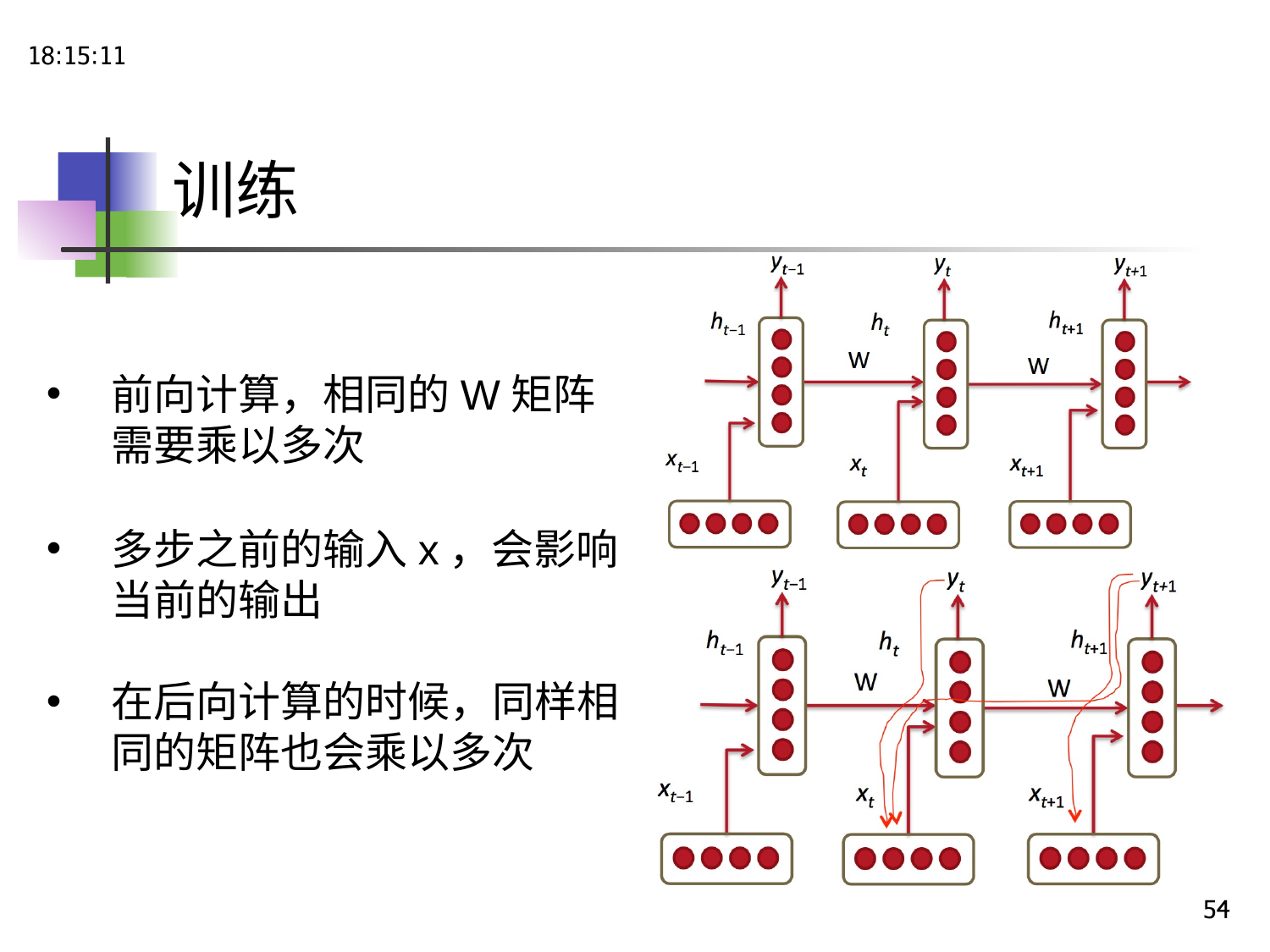

18:15:11
# 训练

前向计算，相同的W矩阵需要乘以多次

多步之前的输入x，会影响当前的输出

在后向计算的时候，同样相同的矩阵也会乘以多次

54